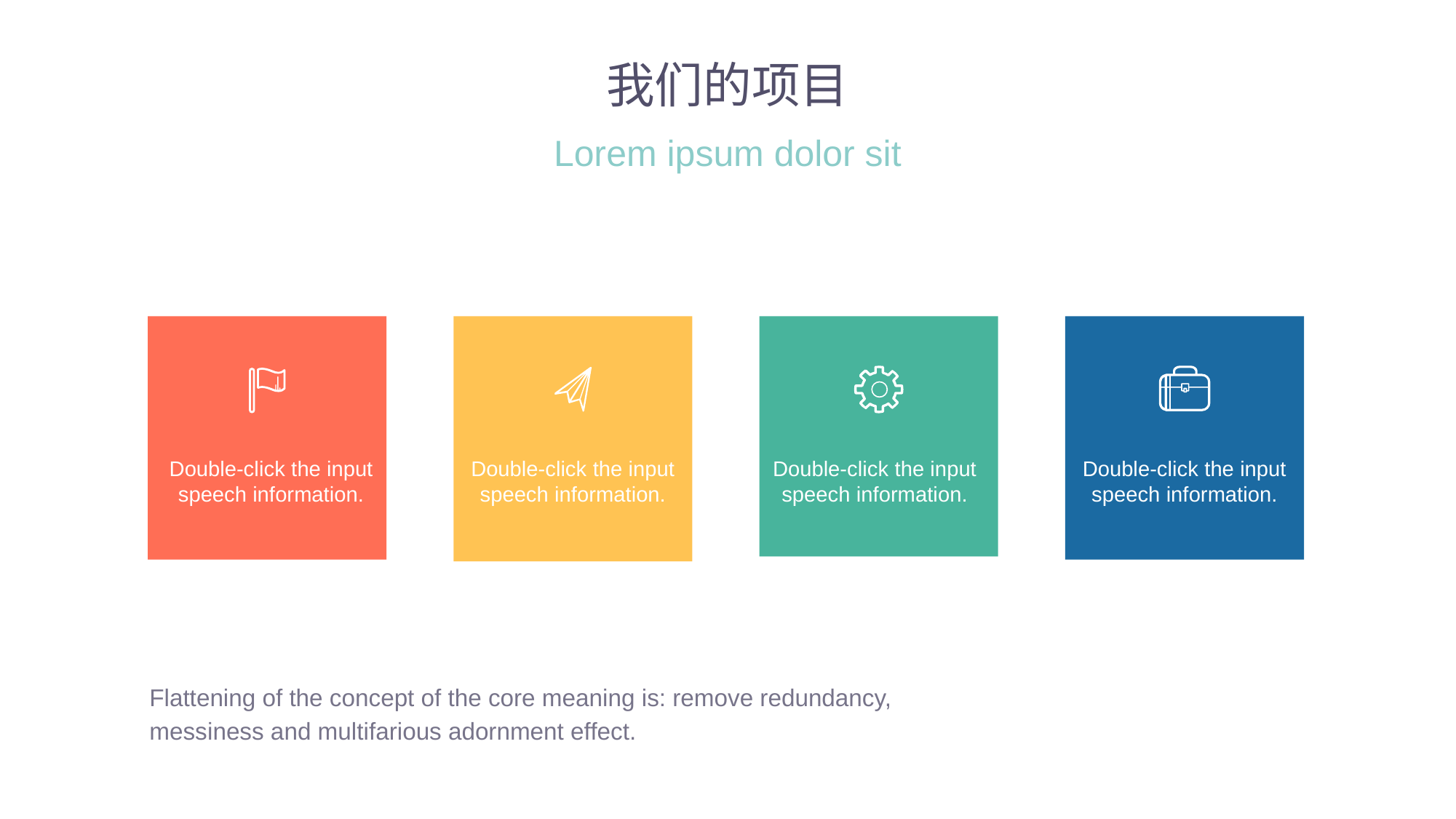

我们的项目
Lorem ipsum dolor sit

Double-click the input speech information.
Double-click the input speech information.
Double-click the input speech information.
Double-click the input speech information.
Flattening of the concept of the core meaning is: remove redundancy, messiness and multifarious adornment effect.